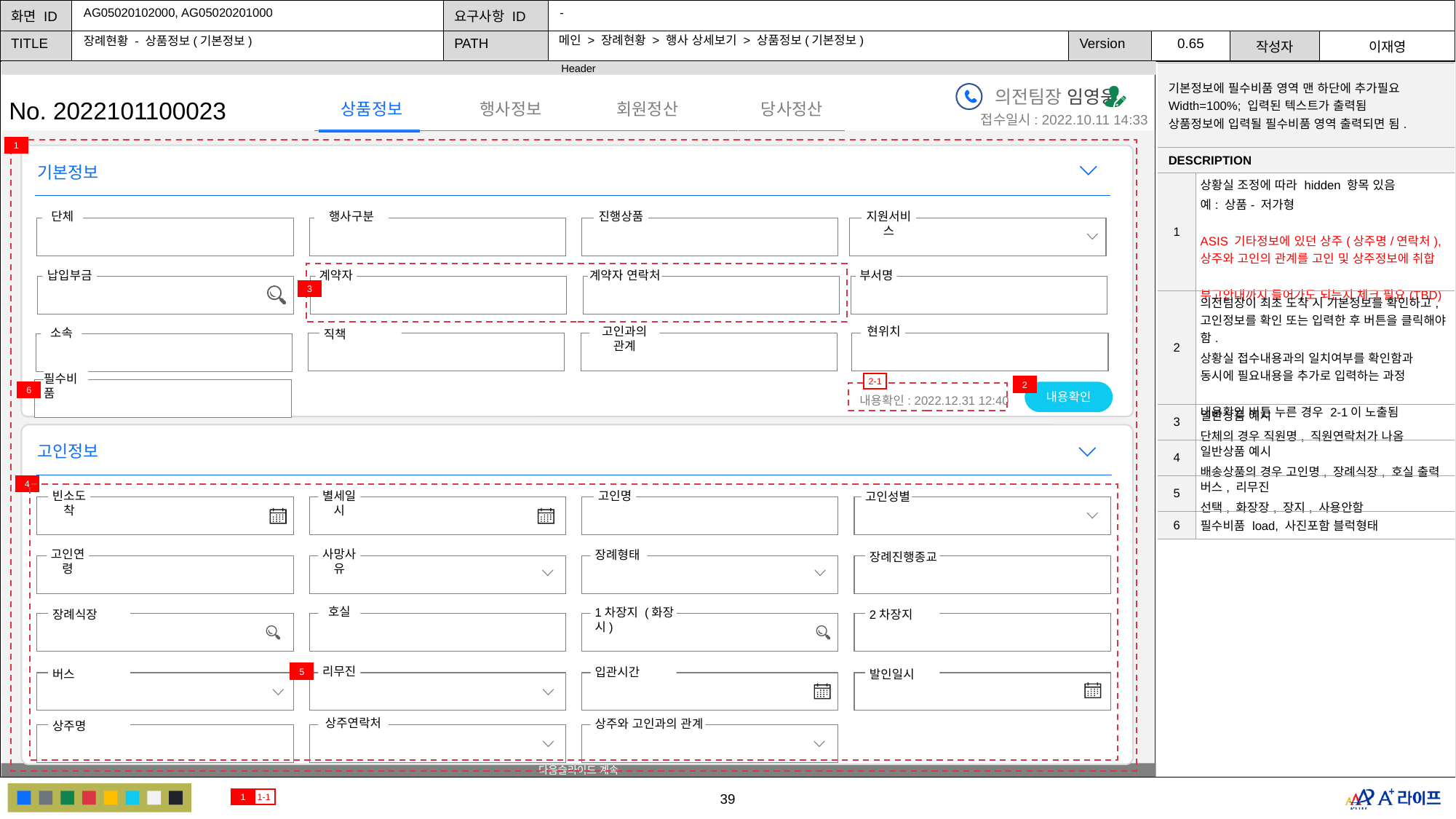

AG05020102000, AG05020201000
-
메인 > 장례현황 > 행사 상세보기 > 상품정보(기본정보)
장례현황 - 상품정보(기본정보)

| 기본정보에 필수비품 영역 맨 하단에 추가필요 Width=100%; 입력된 텍스트가 출력됨 상품정보에 입력될 필수비품 영역 출력되면 됨. |  |
| --- | --- |
| DESCRIPTION |  |
| 1 | 상황실 조정에 따라 hidden 항목 있음 예: 상품- 저가형 ASIS 기타정보에 있던 상주(상주명/연락처), 상주와 고인의 관계를 고인 및 상주정보에 취합 부고안내까지 들어가도 되는지 체크 필요(TBD) |
| 2 | 의전팀장이 최초 도착 시 기본정보를 확인하고, 고인정보를 확인 또는 입력한 후 버튼을 클릭해야 함. 상황실 접수내용과의 일치여부를 확인함과 동시에 필요내용을 추가로 입력하는 과정 내용확인 버튼 누른 경우 2-1이 노출됨 |
| 3 | 일반상품 예시 단체의 경우 직원명, 직원연락처가 나옴 |
| 4 | 일반상품 예시 배송상품의 경우 고인명, 장례식장, 호실 출력 |
| 5 | 버스, 리무진 선택, 화장장, 장지, 사용안함 |
| 6 | 필수비품 load, 사진포함 블럭형태 |
의전팀장 임영웅

No. 2022101100023
행사정보
회원정산
당사정산
상품정보
접수일시: 2022.10.11 14:33
1

기본정보

단체

행사구분

진행상품

지원서비스

납입부금

계약자

계약자 연락처

부서명

3

고인과의 관계
 현위치
소속

직책

필수비품
2-1
2

내용확인
6

내용확인: 2022.12.31 12:40

고인정보

4

빈소도착

별세일시
고인명
고인성별

고인연령
사망사유
장례형태
장례진행종교

호실
1차장지 (화장 시)
2차장지
장례식장

5
리무진
입관시간
발인일시
버스

상주연락처
상주와 고인과의 관계
상주명

1
1-1